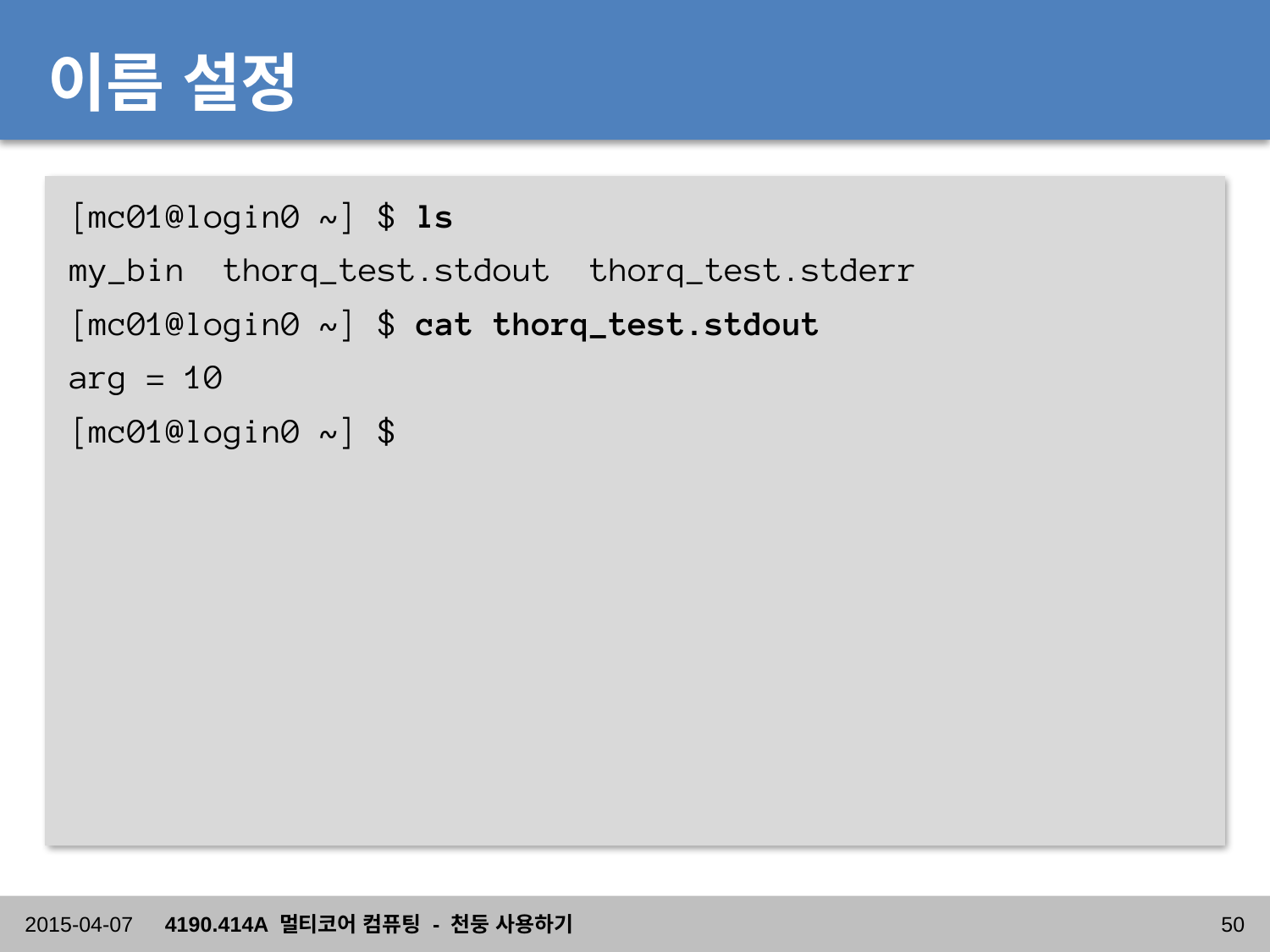

# 이름 설정
[mc01@login0 ~] $ ls
my_bin  thorq_test.stdout  thorq_test.stderr
[mc01@login0 ~] $ cat thorq_test.stdout
arg = 10
[mc01@login0 ~] $
2015-04-07
4190.414A 멀티코어 컴퓨팅 - 천둥 사용하기
50